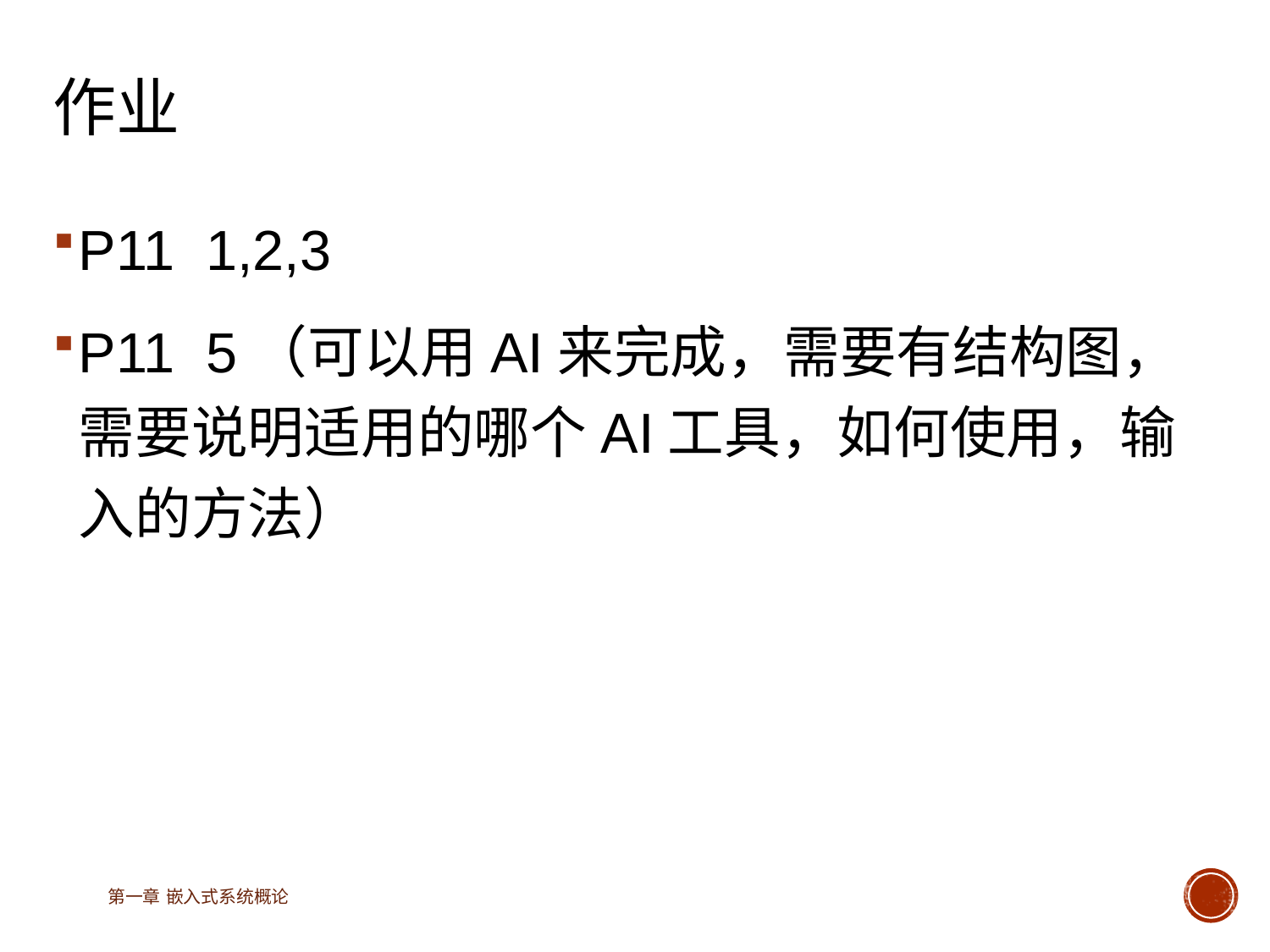

# 作业
P11  1,2,3
P11  5（可以用AI来完成，需要有结构图，需要说明适用的哪个AI工具，如何使用，输入的方法）
第一章 嵌入式系统概论

39